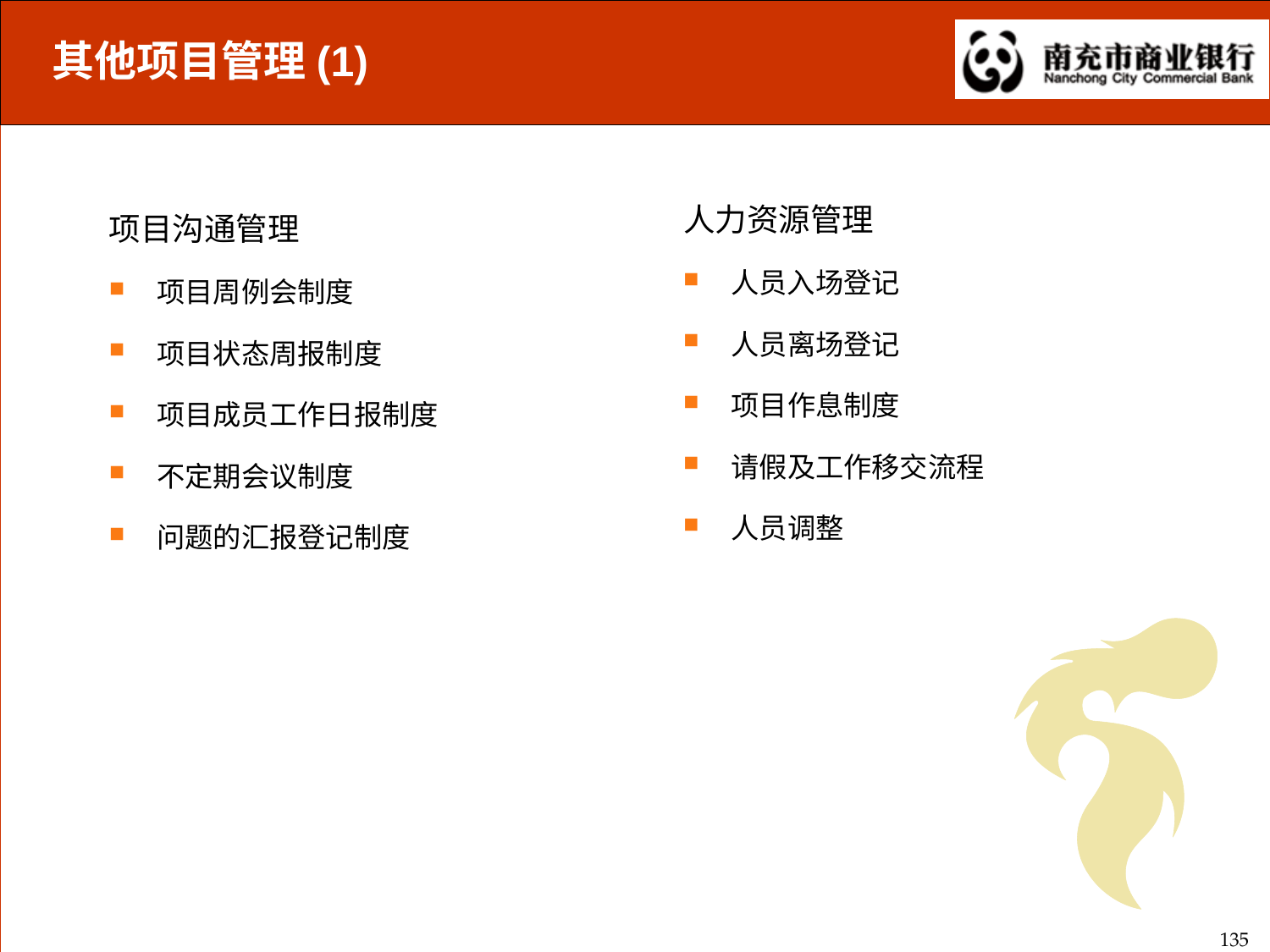

其他项目管理(1)
人力资源管理
人员入场登记
人员离场登记
项目作息制度
请假及工作移交流程
人员调整
项目沟通管理
项目周例会制度
项目状态周报制度
项目成员工作日报制度
不定期会议制度
问题的汇报登记制度
135
135